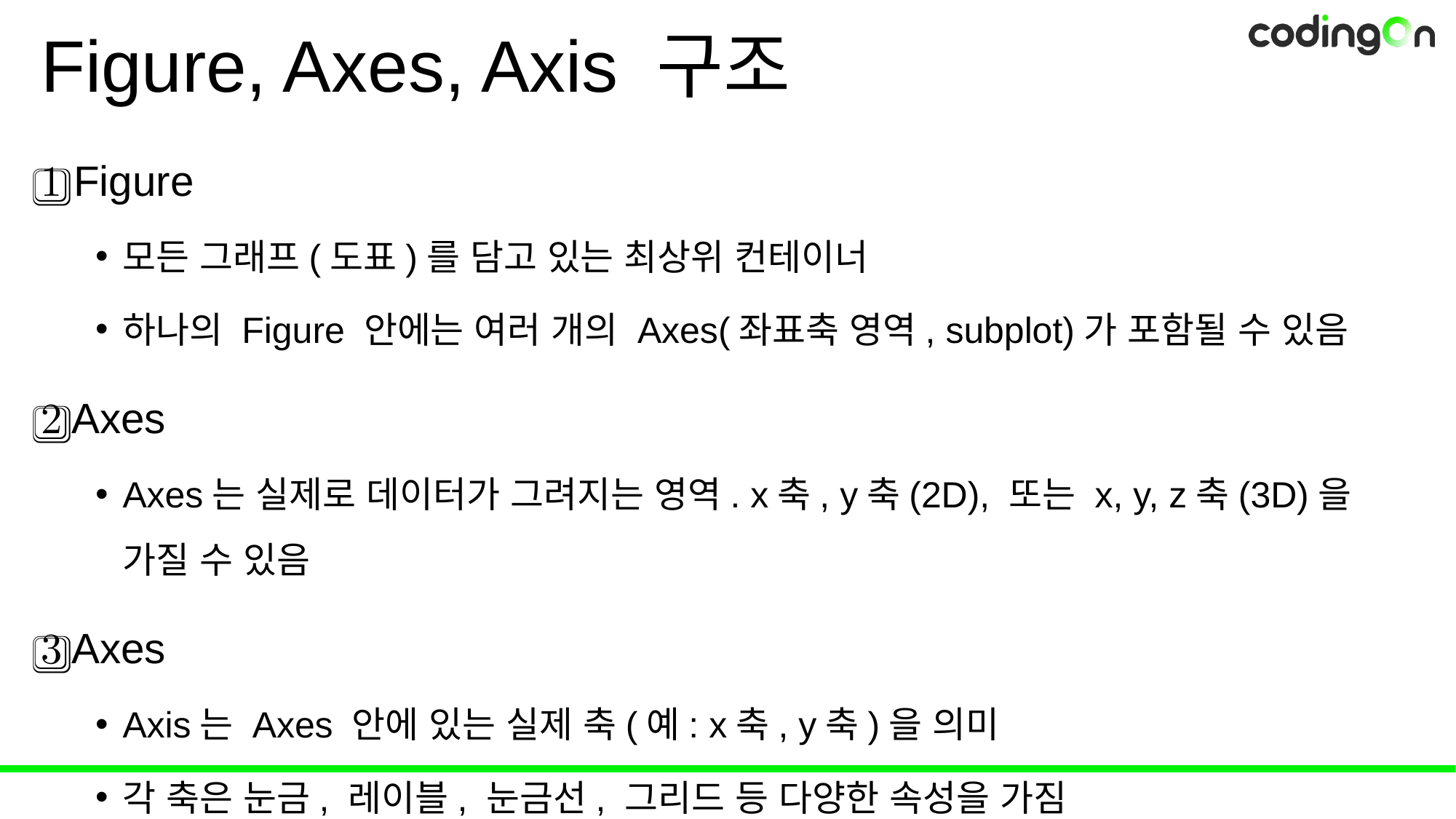

# Figure, Axes, Axis 구조
1️⃣ Figure
모든 그래프(도표)를 담고 있는 최상위 컨테이너
하나의 Figure 안에는 여러 개의 Axes(좌표축 영역, subplot)가 포함될 수 있음
2️⃣ Axes
Axes는 실제로 데이터가 그려지는 영역. x축, y축(2D), 또는 x, y, z축(3D)을 가질 수 있음
3️⃣ Axes
Axis는 Axes 안에 있는 실제 축(예: x축, y축)을 의미
각 축은 눈금, 레이블, 눈금선, 그리드 등 다양한 속성을 가짐